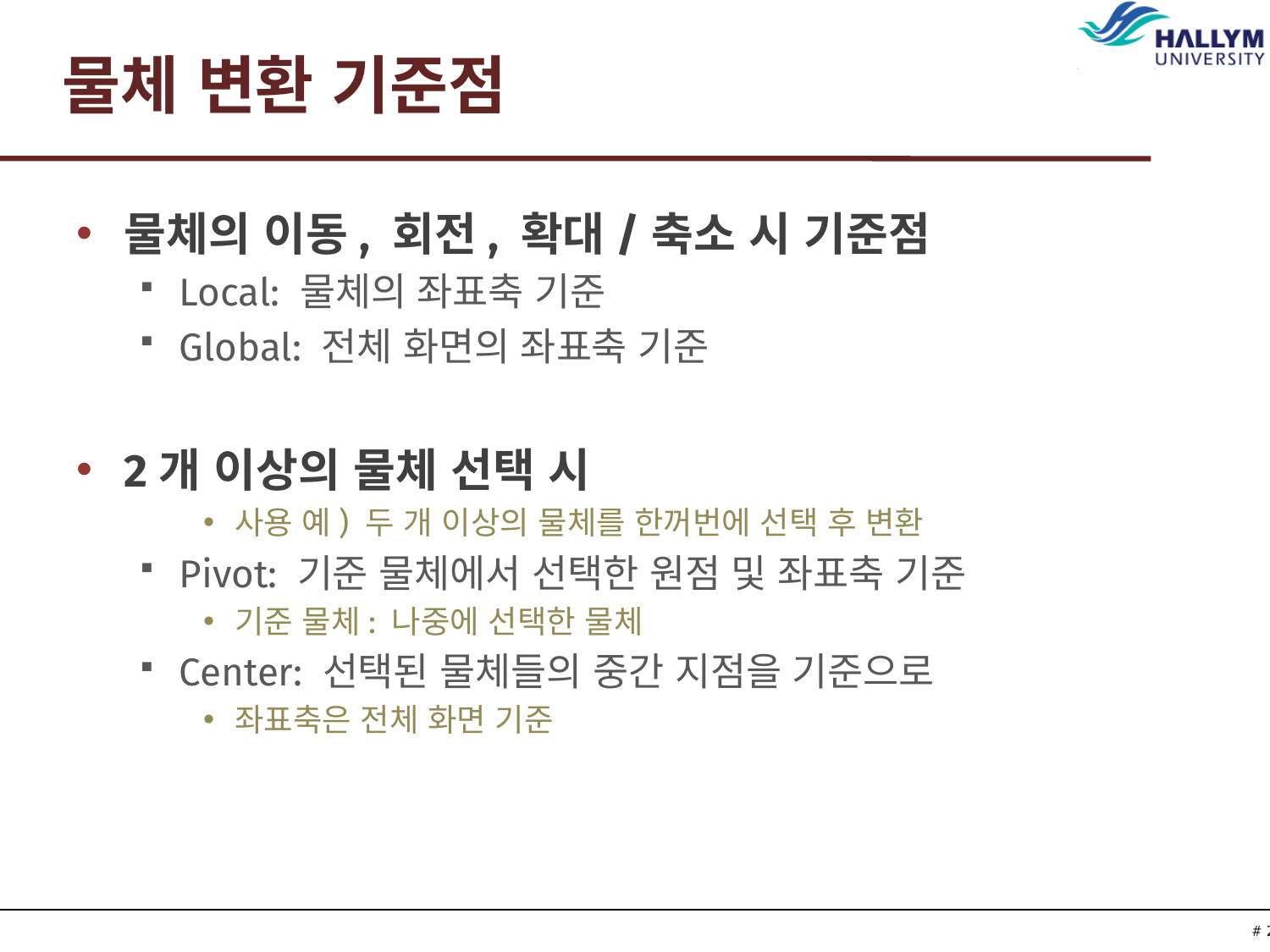

# 물체 변환 기준점
물체의 이동, 회전, 확대/축소 시 기준점
Local: 물체의 좌표축 기준
Global: 전체 화면의 좌표축 기준

2개 이상의 물체 선택 시
사용 예) 두 개 이상의 물체를 한꺼번에 선택 후 변환
Pivot: 기준 물체에서 선택한 원점 및 좌표축 기준
기준 물체: 나중에 선택한 물체
Center: 선택된 물체들의 중간 지점을 기준으로
좌표축은 전체 화면 기준